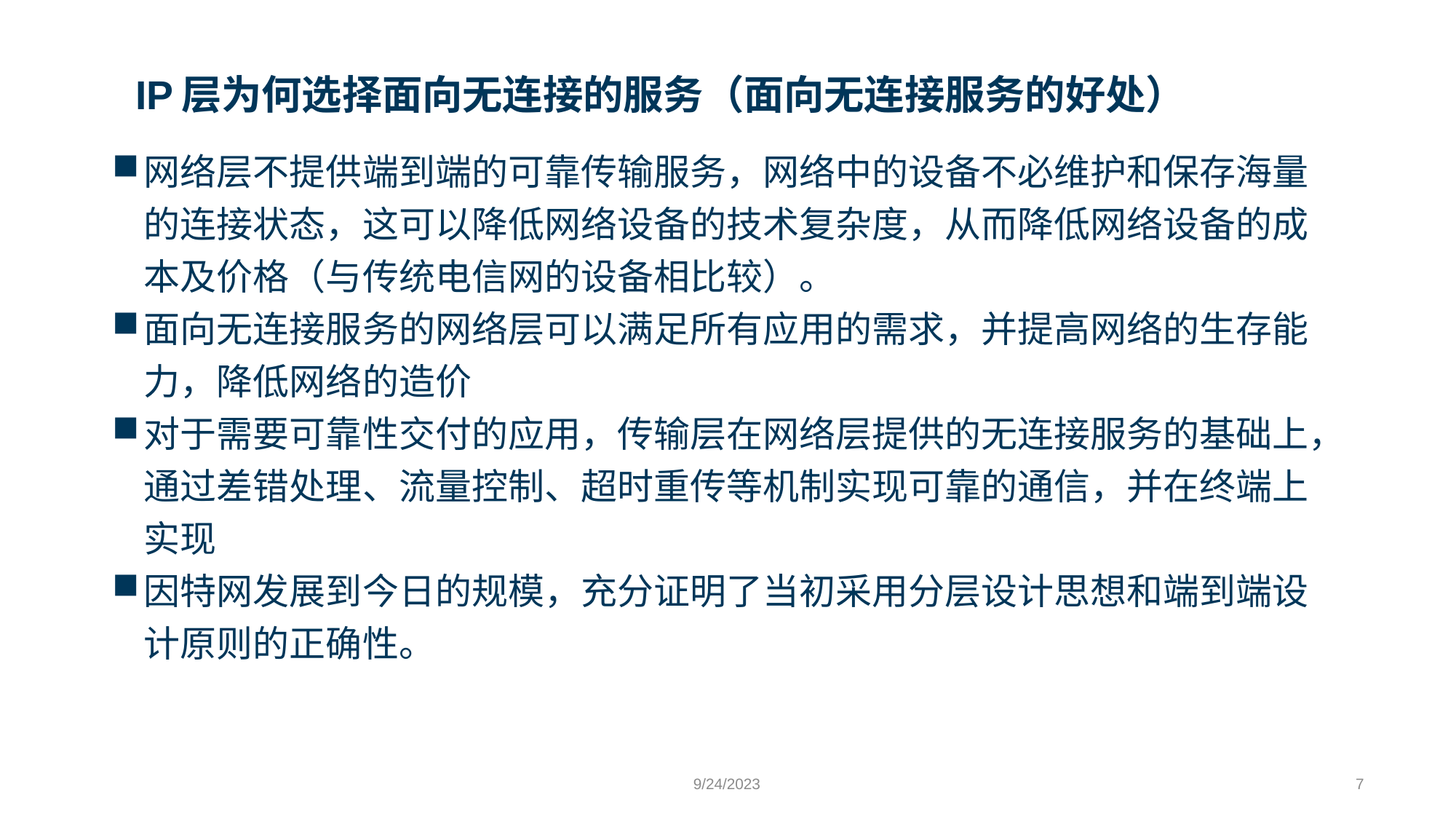

# IP层为何选择面向无连接的服务（面向无连接服务的好处）
网络层不提供端到端的可靠传输服务，网络中的设备不必维护和保存海量的连接状态，这可以降低网络设备的技术复杂度，从而降低网络设备的成本及价格（与传统电信网的设备相比较）。
面向无连接服务的网络层可以满足所有应用的需求，并提高网络的生存能力，降低网络的造价
对于需要可靠性交付的应用，传输层在网络层提供的无连接服务的基础上，通过差错处理、流量控制、超时重传等机制实现可靠的通信，并在终端上实现
因特网发展到今日的规模，充分证明了当初采用分层设计思想和端到端设计原则的正确性。

9/24/2023
7